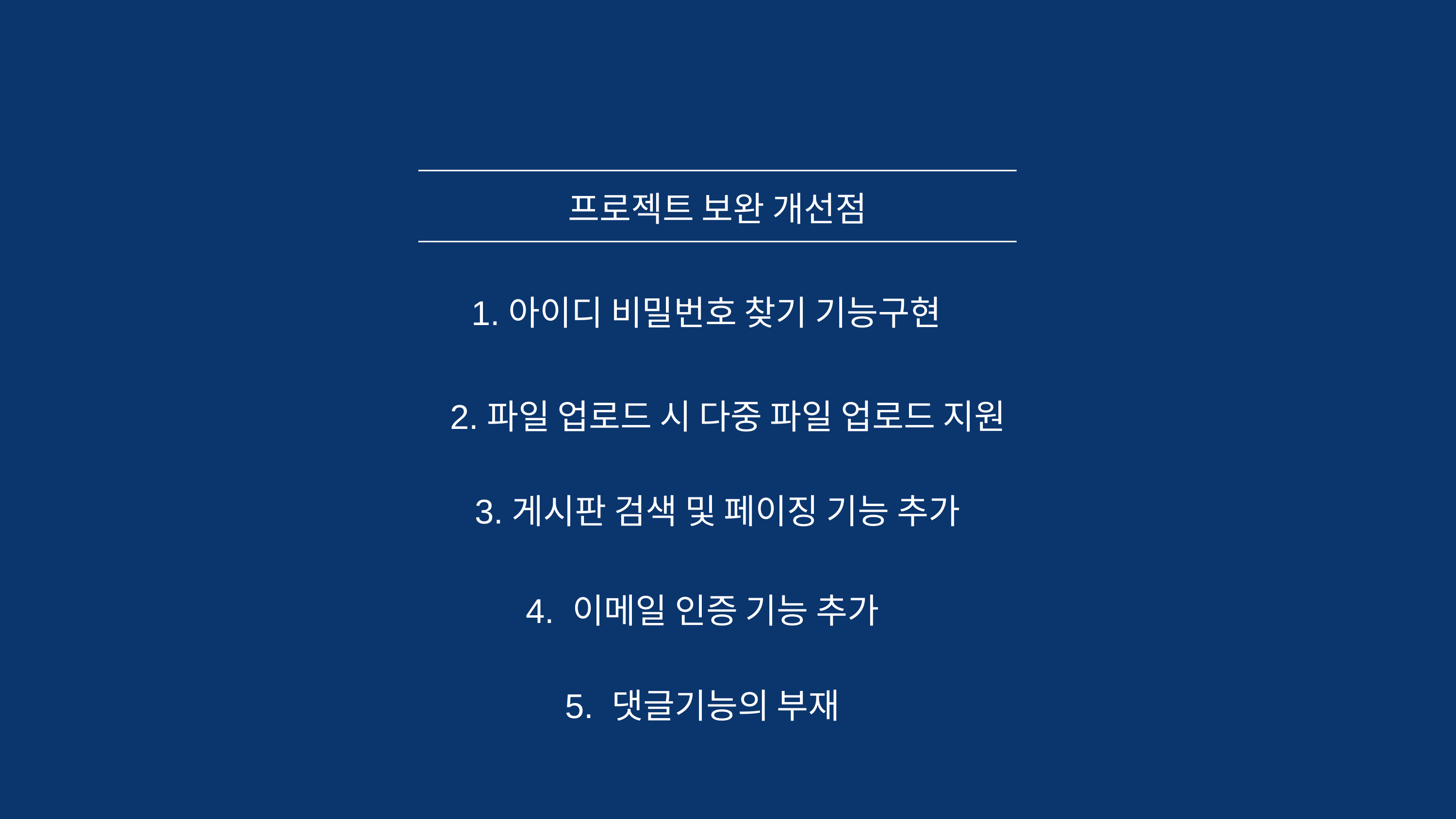

프로젝트 보완 개선점

1.아이디 비밀번호 찾기 기능구현
2.파일 업로드 시 다중 파일 업로드 지원
3.게시판 검색 및 페이징 기능 추가
4. 이메일 인증 기능 추가
5. 댓글기능의 부재